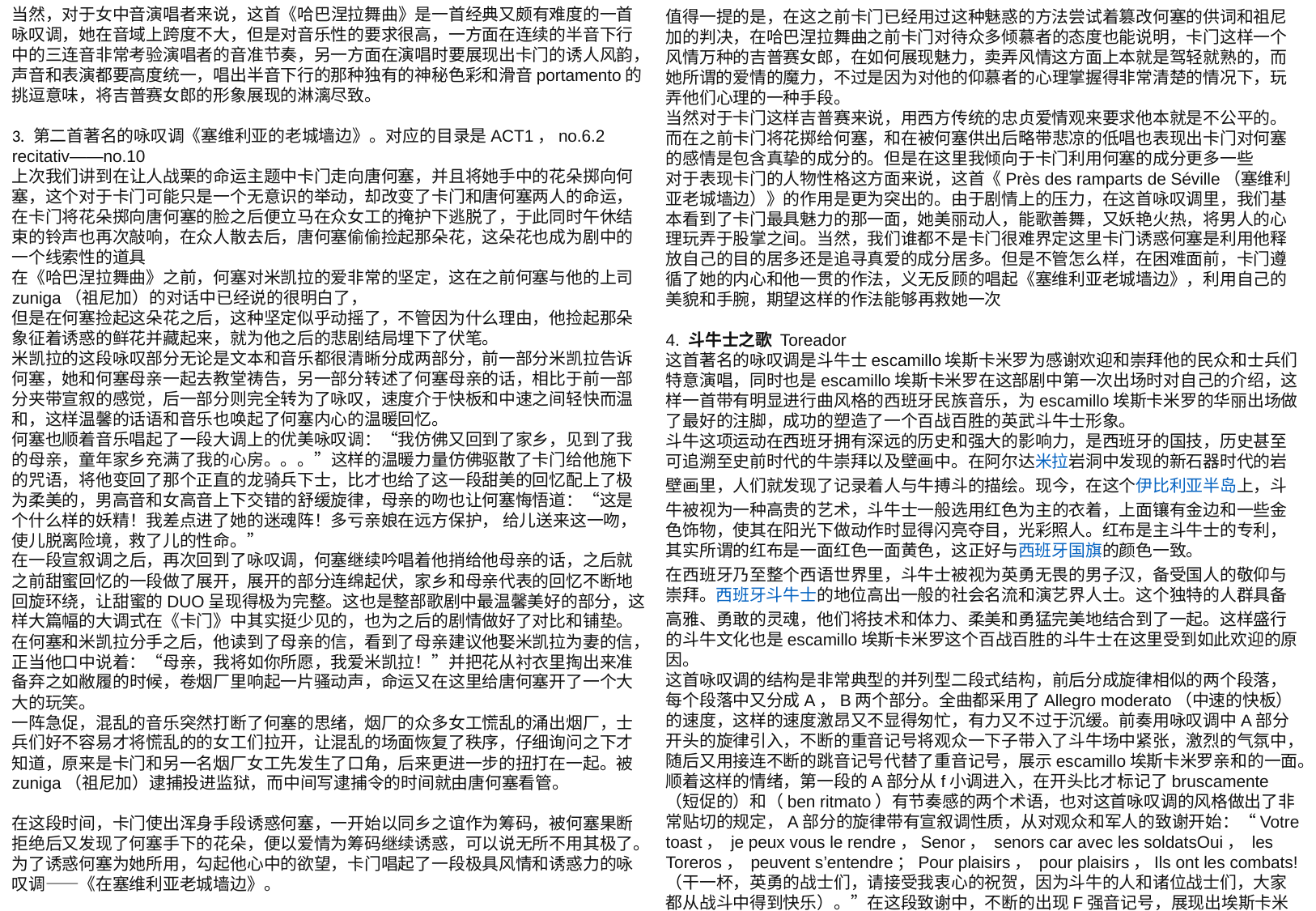

值得一提的是，在这之前卡门已经用过这种魅惑的方法尝试着篡改何塞的供词和祖尼加的判决，在哈巴涅拉舞曲之前卡门对待众多倾慕者的态度也能说明，卡门这样一个风情万种的吉普赛女郎，在如何展现魅力，卖弄风情这方面上本就是驾轻就熟的，而她所谓的爱情的魔力，不过是因为对他的仰慕者的心理掌握得非常清楚的情况下，玩弄他们心理的一种手段。
当然对于卡门这样吉普赛来说，用西方传统的忠贞爱情观来要求他本就是不公平的。而在之前卡门将花掷给何塞，和在被何塞供出后略带悲凉的低唱也表现出卡门对何塞的感情是包含真挚的成分的。但是在这里我倾向于卡门利用何塞的成分更多一些
对于表现卡门的人物性格这方面来说，这首《Près des ramparts de Séville（塞维利亚老城墙边）》的作用是更为突出的。由于剧情上的压力，在这首咏叹调里，我们基本看到了卡门最具魅力的那一面，她美丽动人，能歌善舞，又妖艳火热，将男人的心理玩弄于股掌之间。当然，我们谁都不是卡门很难界定这里卡门诱惑何塞是利用他释放自己的目的居多还是追寻真爱的成分居多。但是不管怎么样，在困难面前，卡门遵循了她的内心和他一贯的作法，义无反顾的唱起《塞维利亚老城墙边》，利用自己的美貌和手腕，期望这样的作法能够再救她一次

4. 斗牛士之歌 Toreador
这首著名的咏叹调是斗牛士escamillo埃斯卡米罗为感谢欢迎和崇拜他的民众和士兵们特意演唱，同时也是escamillo埃斯卡米罗在这部剧中第一次出场时对自己的介绍，这样一首带有明显进行曲风格的西班牙民族音乐，为escamillo埃斯卡米罗的华丽出场做了最好的注脚，成功的塑造了一个百战百胜的英武斗牛士形象。
斗牛这项运动在西班牙拥有深远的历史和强大的影响力，是西班牙的国技，历史甚至可追溯至史前时代的牛崇拜以及壁画中。在阿尔达米拉岩洞中发现的新石器时代的岩壁画里，人们就发现了记录着人与牛搏斗的描绘。现今，在这个伊比利亚半岛上，斗牛被视为一种高贵的艺术，斗牛士一般选用红色为主的衣着，上面镶有金边和一些金色饰物，使其在阳光下做动作时显得闪亮夺目，光彩照人。红布是主斗牛士的专利，其实所谓的红布是一面红色一面黄色，这正好与西班牙国旗的颜色一致。
在西班牙乃至整个西语世界里，斗牛士被视为英勇无畏的男子汉，备受国人的敬仰与崇拜。西班牙斗牛士的地位高出一般的社会名流和演艺界人士。这个独特的人群具备高雅、勇敢的灵魂，他们将技术和体力、柔美和勇猛完美地结合到了一起。这样盛行的斗牛文化也是escamillo埃斯卡米罗这个百战百胜的斗牛士在这里受到如此欢迎的原因。
这首咏叹调的结构是非常典型的并列型二段式结构，前后分成旋律相似的两个段落，每个段落中又分成A，B两个部分。全曲都采用了Allegro moderato（中速的快板）的速度，这样的速度激昂又不显得匆忙，有力又不过于沉缓。前奏用咏叹调中A部分开头的旋律引入，不断的重音记号将观众一下子带入了斗牛场中紧张，激烈的气氛中，随后又用接连不断的跳音记号代替了重音记号，展示escamillo埃斯卡米罗亲和的一面。
顺着这样的情绪，第一段的A部分从f小调进入，在开头比才标记了bruscamente（短促的）和（ben ritmato）有节奏感的两个术语，也对这首咏叹调的风格做出了非常贴切的规定，A部分的旋律带有宣叙调性质，从对观众和军人的致谢开始：“Votre toast， je peux vous le rendre，Senor， senors car avec les soldatsOui， les Toreros， peuvent s’entendre；Pour plaisirs， pour plaisirs，Ils ont les combats!（干一杯，英勇的战士们，请接受我衷心的祝贺，因为斗牛的人和诸位战士们，大家都从战斗中得到快乐）。”在这段致谢中，不断的出现F强音记号，展现出埃斯卡米罗充满能量的英武形象
当然，对于女中音演唱者来说，这首《哈巴涅拉舞曲》是一首经典又颇有难度的一首咏叹调，她在音域上跨度不大，但是对音乐性的要求很高，一方面在连续的半音下行中的三连音非常考验演唱者的音准节奏，另一方面在演唱时要展现出卡门的诱人风韵，声音和表演都要高度统一，唱出半音下行的那种独有的神秘色彩和滑音portamento的挑逗意味，将吉普赛女郎的形象展现的淋漓尽致。
3. 第二首著名的咏叹调《塞维利亚的老城墙边》。对应的目录是ACT1，no.6.2 recitativ——no.10
上次我们讲到在让人战栗的命运主题中卡门走向唐何塞，并且将她手中的花朵掷向何塞，这个对于卡门可能只是一个无意识的举动，却改变了卡门和唐何塞两人的命运，在卡门将花朵掷向唐何塞的脸之后便立马在众女工的掩护下逃脱了，于此同时午休结束的铃声也再次敲响，在众人散去后，唐何塞偷偷捡起那朵花，这朵花也成为剧中的一个线索性的道具
在《哈巴涅拉舞曲》之前，何塞对米凯拉的爱非常的坚定，这在之前何塞与他的上司zuniga（祖尼加）的对话中已经说的很明白了，
但是在何塞捡起这朵花之后，这种坚定似乎动摇了，不管因为什么理由，他捡起那朵象征着诱惑的鲜花并藏起来，就为他之后的悲剧结局埋下了伏笔。
米凯拉的这段咏叹部分无论是文本和音乐都很清晰分成两部分，前一部分米凯拉告诉何塞，她和何塞母亲一起去教堂祷告，另一部分转述了何塞母亲的话，相比于前一部分夹带宣叙的感觉，后一部分则完全转为了咏叹，速度介于快板和中速之间轻快而温和，这样温馨的话语和音乐也唤起了何塞内心的温暖回忆。
何塞也顺着音乐唱起了一段大调上的优美咏叹调：“我仿佛又回到了家乡，见到了我的母亲，童年家乡充满了我的心房。。。”这样的温暖力量仿佛驱散了卡门给他施下的咒语，将他变回了那个正直的龙骑兵下士，比才也给了这一段甜美的回忆配上了极为柔美的，男高音和女高音上下交错的舒缓旋律，母亲的吻也让何塞悔悟道：“这是个什么样的妖精！我差点进了她的迷魂阵！多亏亲娘在远方保护， 给儿送来这一吻，使儿脱离险境，救了儿的性命。”
在一段宣叙调之后，再次回到了咏叹调，何塞继续吟唱着他捎给他母亲的话，之后就之前甜蜜回忆的一段做了展开，展开的部分连绵起伏，家乡和母亲代表的回忆不断地回旋环绕，让甜蜜的DUO呈现得极为完整。这也是整部歌剧中最温馨美好的部分，这样大篇幅的大调式在《卡门》中其实挺少见的，也为之后的剧情做好了对比和铺垫。
在何塞和米凯拉分手之后，他读到了母亲的信，看到了母亲建议他娶米凯拉为妻的信，正当他口中说着：“母亲，我将如你所愿，我爱米凯拉！”并把花从衬衣里掏出来准备弃之如敝履的时候，卷烟厂里响起一片骚动声，命运又在这里给唐何塞开了一个大大的玩笑。
一阵急促，混乱的音乐突然打断了何塞的思绪，烟厂的众多女工慌乱的涌出烟厂，士兵们好不容易才将慌乱的的女工们拉开，让混乱的场面恢复了秩序，仔细询问之下才知道，原来是卡门和另一名烟厂女工先发生了口角，后来更进一步的扭打在一起。被zuniga（祖尼加）逮捕投进监狱，而中间写逮捕令的时间就由唐何塞看管。

在这段时间，卡门使出浑身手段诱惑何塞，一开始以同乡之谊作为筹码，被何塞果断拒绝后又发现了何塞手下的花朵，便以爱情为筹码继续诱惑，可以说无所不用其极了。为了诱惑何塞为她所用，勾起他心中的欲望，卡门唱起了一段极具风情和诱惑力的咏叹调——《在塞维利亚老城墙边》。